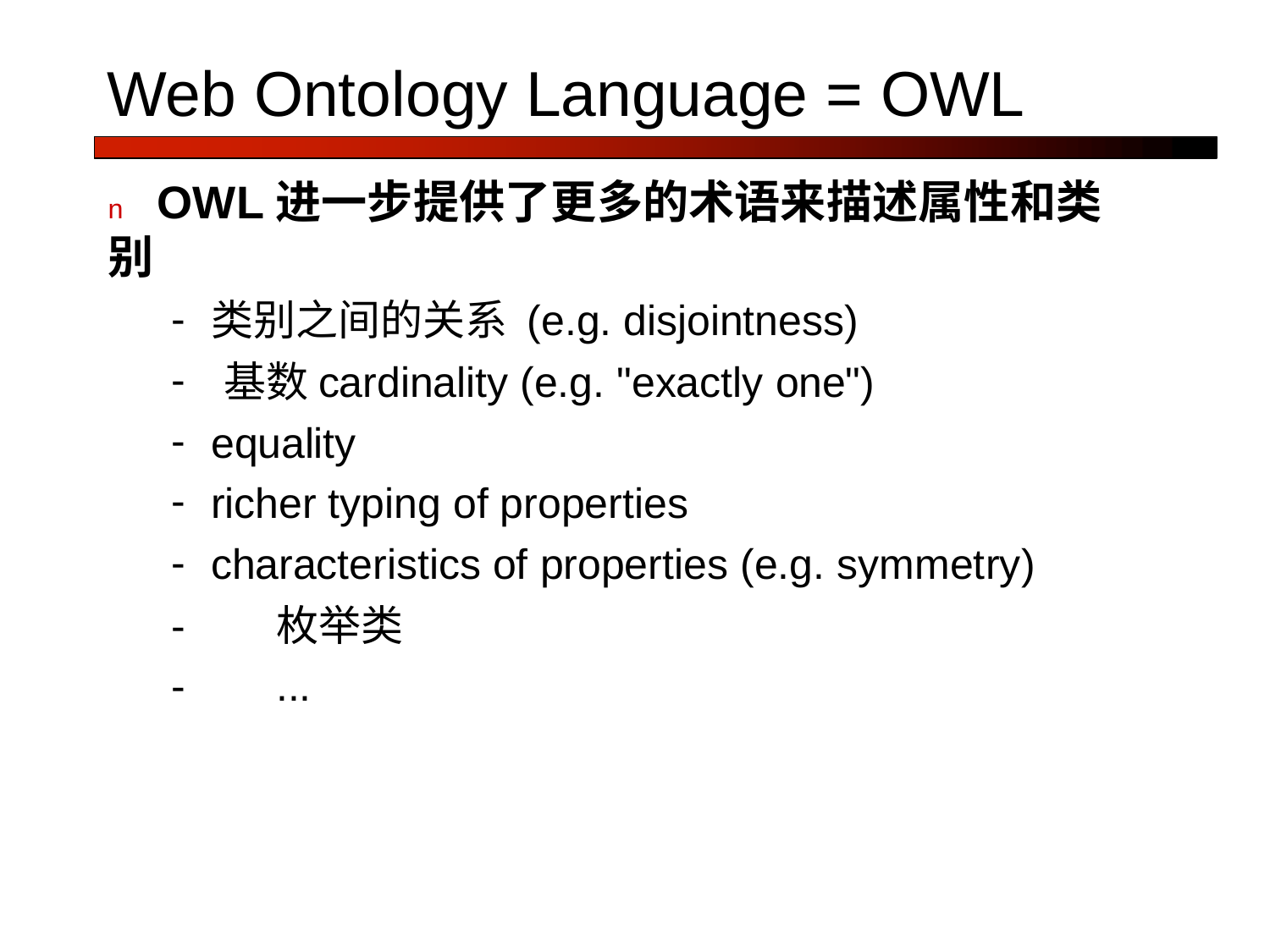

# Web Ontology Language = OWL

n	OWL进一步提供了更多的术语来描述属性和类别

类别之间的关系 (e.g. disjointness)

基数cardinality (e.g. "exactly one")

equality

richer typing of properties

characteristics of properties (e.g. symmetry)

-	枚举类

-	...